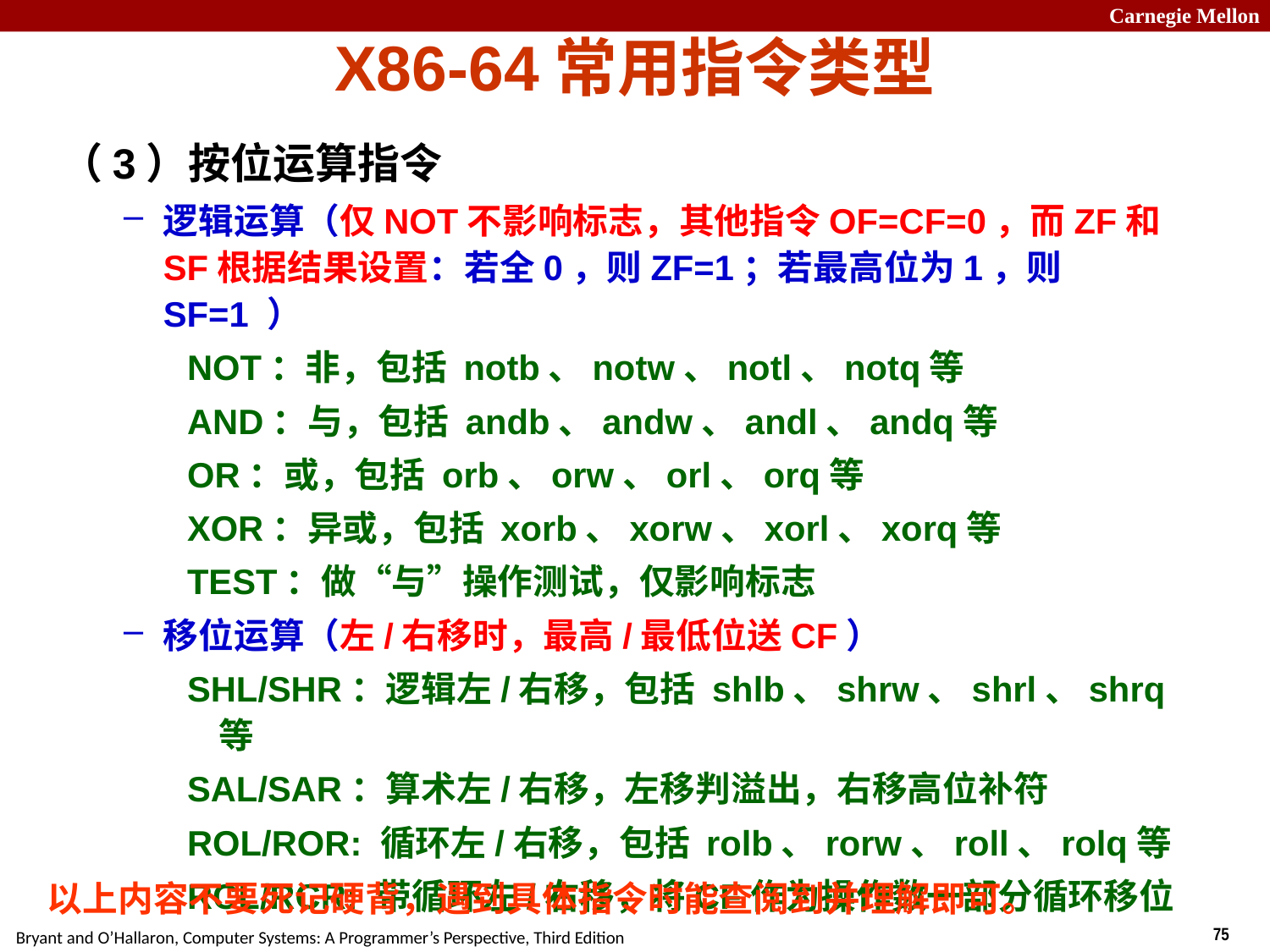

X86-64常用指令类型
（3）按位运算指令
逻辑运算（仅NOT不影响标志，其他指令OF=CF=0，而ZF和SF根据结果设置：若全0，则ZF=1；若最高位为1，则SF=1 ）
NOT：非，包括 notb、notw、notl、notq等
AND：与，包括 andb、andw、andl、andq等
OR：或，包括 orb、orw、orl、orq等
XOR：异或，包括 xorb、xorw、xorl、xorq等
TEST：做“与”操作测试，仅影响标志
移位运算（左/右移时，最高/最低位送CF）
SHL/SHR：逻辑左/右移，包括 shlb、shrw、shrl、shrq等
SAL/SAR：算术左/右移，左移判溢出，右移高位补符
ROL/ROR: 循环左/右移，包括 rolb、rorw、roll、rolq等
RCL/RCR: 带循环左/右移，将CF作为操作数一部分循环移位
以上内容不要死记硬背，遇到具体指令时能查阅到并理解即可。